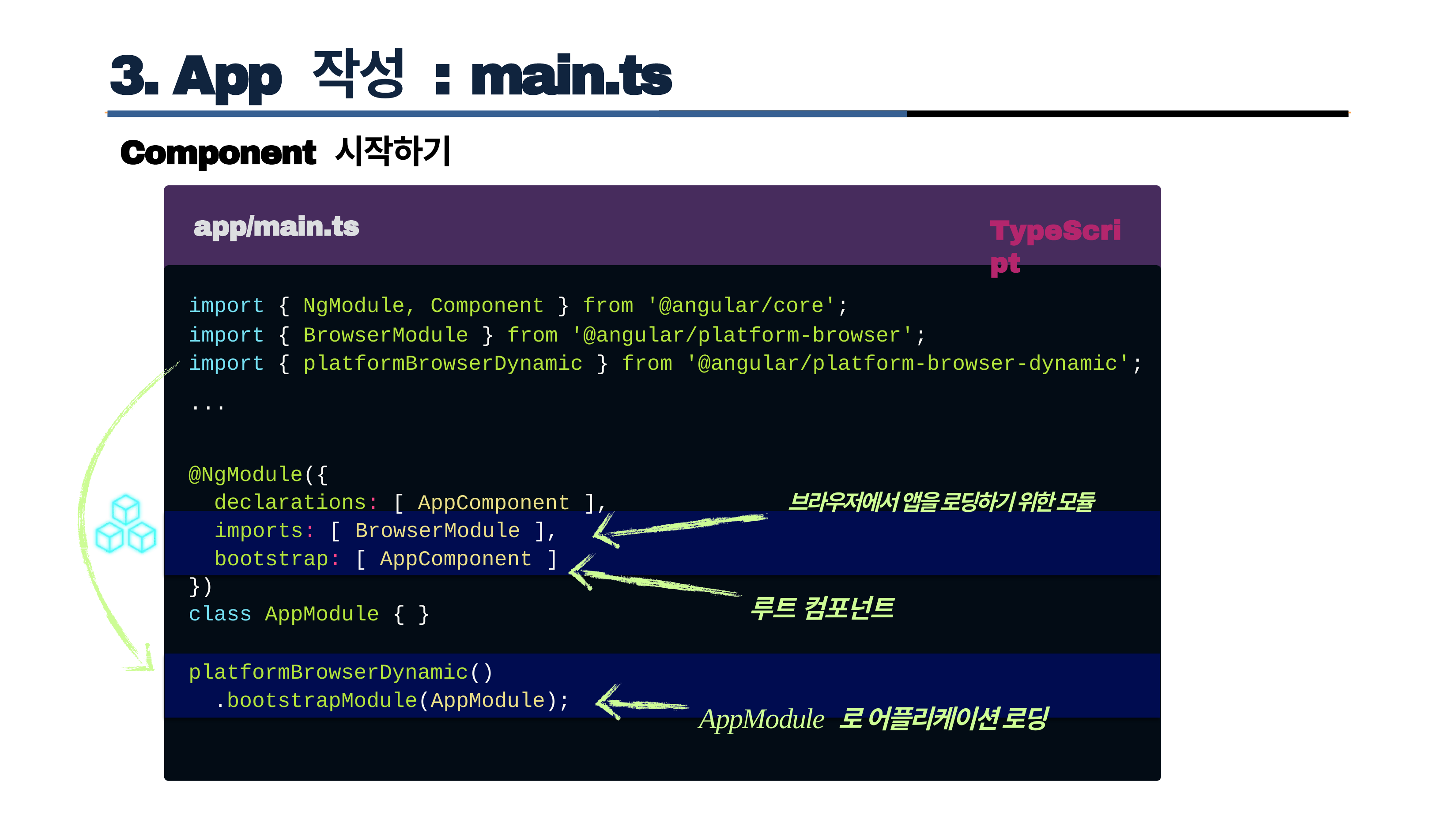

# 3. App 작성 : main.ts

Component 시작하기

       app/main.ts
TypeScript

| import | { | NgModule, Component } from '@angular/core'; |
| --- | --- | --- |
| import | { | BrowserModule } from '@angular/platform-browser'; |
| import | { | platformBrowserDynamic } from '@angular/platform-browser-dynamic'; |
| ... |  |  |

@NgModule({
  declarations:
브라우저에서 앱을 로딩하기 위한 모듈

루트 컴포넌트

AppModule 로 어플리케이션 로딩
[ AppComponent ],

imports: [
BrowserModule ],
]
bootstrap: [
AppComponent

})
class AppModule { }

platformBrowserDynamic()
.bootstrapModule(AppModule);